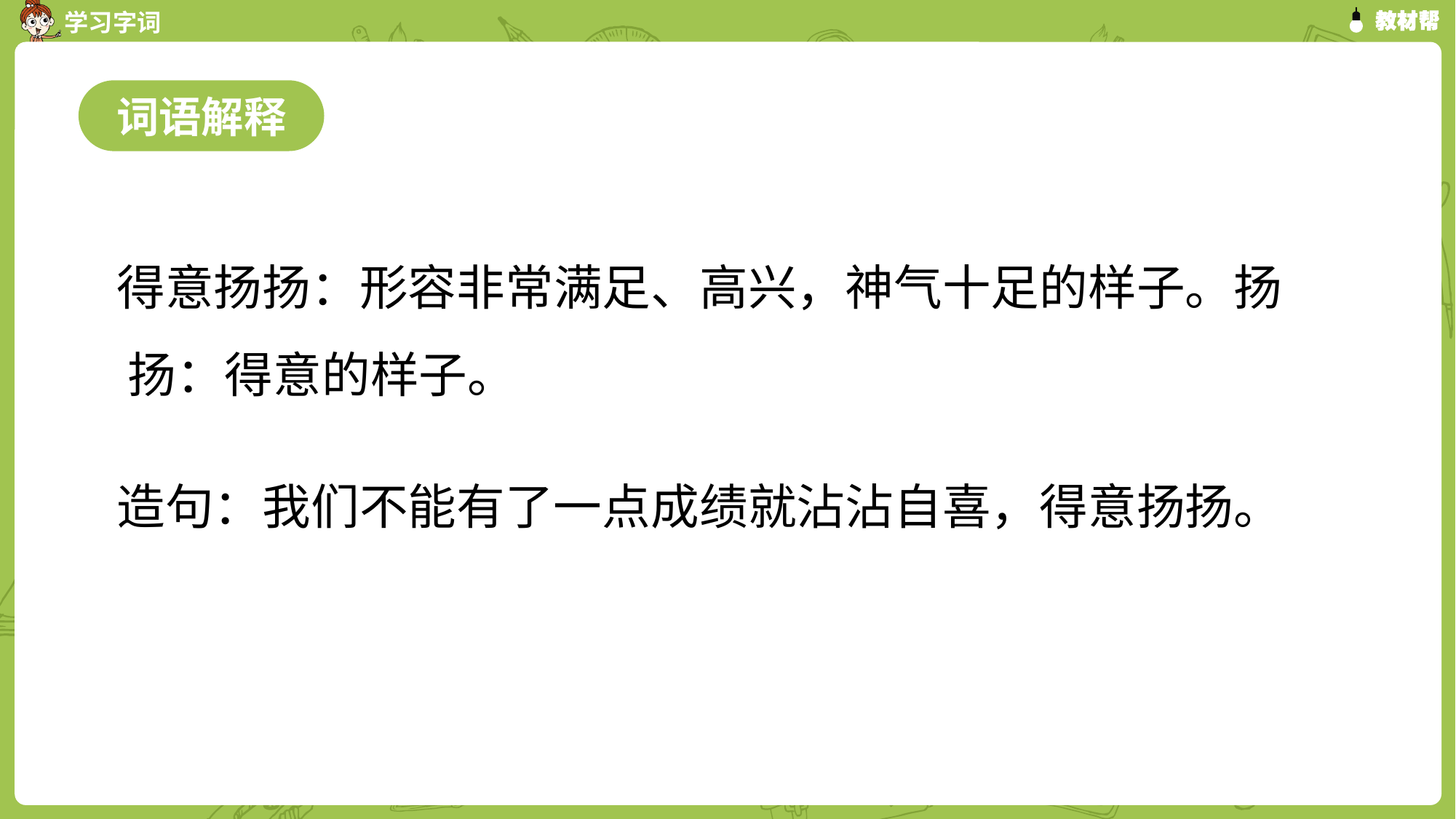

词语解释
得意扬扬：形容非常满足、高兴，神气十足的样子。扬   扬：得意的样子。
造句：我们不能有了一点成绩就沾沾自喜，得意扬扬。